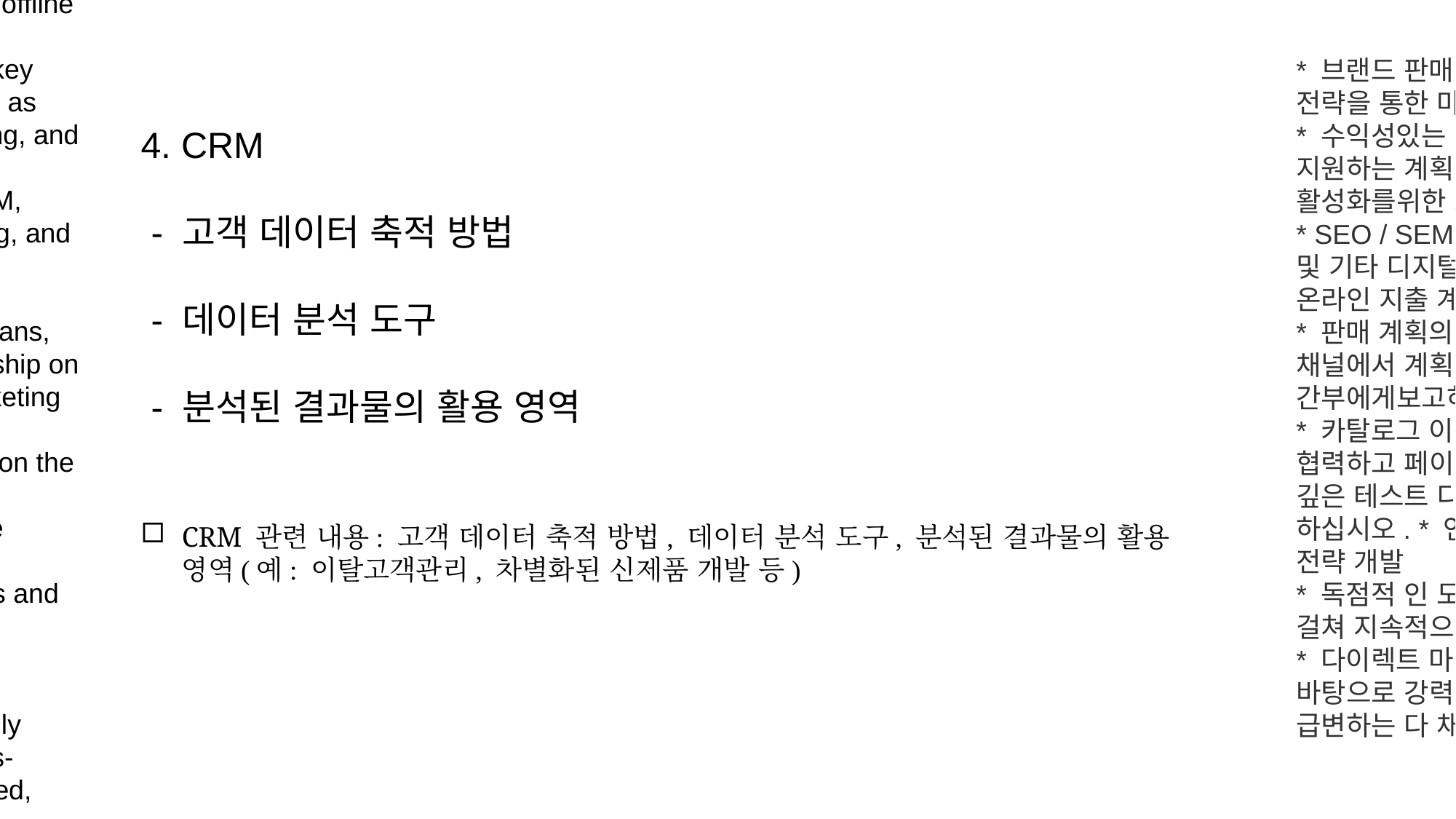

Focus on driving brand sales and optimizing the marketing investment through various online and offline marketing strategies
* Responsible for developing plans in support of key brand initiatives to drive profitable growth, as well as identifying programs to acquire new, retain existing, and reactivate customers
* Partner with the program managers in SEO/SEM, Paid Search, affiliate marketing, display marketing, and other digital channels in planning, implementing, measuring, and optimizing brands' online spend
* Build customer growth plans to validate sales plans, as well as re-forecast and report to senior leadership on performance against Plan/Budget across all marketing channels. 
* Work closely with our Customer Analytics team on the catalog name selection process, and design and execute thoughtful test designs that best optimize pages, frequency, reach, and format
* Develop annual budget and 3YR business goals and investment strategies
* Own Pottery Barn Kids baby registry marketing, continually optimizing spend across all programs
* Experienced in direct marketing, analytical, highly detail-oriented and excels at building strong cross-functional relationships and working in a fast-paced, rapidly changing multi-channel retail environment.

* Drive retail and online sales by optimizing the marketing investment across all digital channels
* Develop plans in support of brand annual and seasonal initiatives, and identify programs to acquire new and retain existing customers
* Partner with the program managers in SEO/SEM, affiliate marketing, display marketing, and other digital channels in planning, implementing, measuring, and optimizing the brand’s online spend.
* Execute tests and optimization of campaign performance, scaling successful campaigns, testing of content and marketing messaging, marketing budget management and reporting on KPI’s. 
* Interact regularly with merchants, creative, finance and cross-channel representatives. 
* Heavy focus on managing budgets, revenue & spend forecast targets and analysis.
* Own Pottery Barn Kids baby registry marketing, continually optimizing spend across all programs.
* Develop annual budget and 3YR business goals and investment strategies with internal team and broader eCommerce teams
* 브랜드 판매 촉진 및 다양한 온라인 및 오프라인 마케팅 전략을 통한 마케팅 투자 최적화에 중점을 둡니다 
* 수익성있는 성장을 주도하기위한 주요 브랜드 이니셔티브를 지원하는 계획을 수립하고 신규 확보, 기존 보유 및 고객 재 활성화를위한 프로그램 식별 
* SEO / SEM, 유료 검색, 제휴 마케팅, 디스플레이 마케팅 및 기타 디지털 채널 프로그램 관리자와 협력하여 브랜드의 온라인 지출 계획, 구현, 측정 및 최적화 
* 판매 계획의 유효성을 검증하고 재 검증 - 모든 마케팅 채널에서 계획 / 예산 대비 실적에 대해 고위 간부에게보고하고보고하십시오.
* 카탈로그 이름 선택 프로세스에 대해 고객 분석 팀과 긴밀히 협력하고 페이지, 빈도, 도달 범위 및 형식을 최적화하는 사려 깊은 테스트 디자인을 설계 및 실행 
하십시오. * 연간 예산 및 3 년 계획 비즈니스 목표 및 투자 전략 개발 
* 독점적 인 도예 용품 레지스트리 마케팅, 모든 프로그램에 걸쳐 지속적으로 최적화 된 지출 
* 다이렉트 마케팅, 분석, 고도의 세부 지향적 인 경험을 바탕으로 강력한 교차 기능적 관계를 구축하고 급변하는 급변하는 다 채널 소매 환경에서 일하는 데 탁월합니다.
4. CRM

 - 고객 데이터 축적 방법

 - 데이터 분석 도구

 - 분석된 결과물의 활용 영역
CRM 관련 내용: 고객 데이터 축적 방법, 데이터 분석 도구, 분석된 결과물의 활용 영역(예: 이탈고객관리, 차별화된 신제품 개발 등)
CRM & Digital Marketing Manager - Pottery Barn Kids
Williams-Sonoma, Inc.
2016년 3월 – 현재 (2년 7개월)샌프란시스코 베이 지역

Sr. Online Marketing Analyst - Pottery Barn Kids
Williams-Sonoma, Inc.
2015년 8월 – 2016년 2월 (7개월)